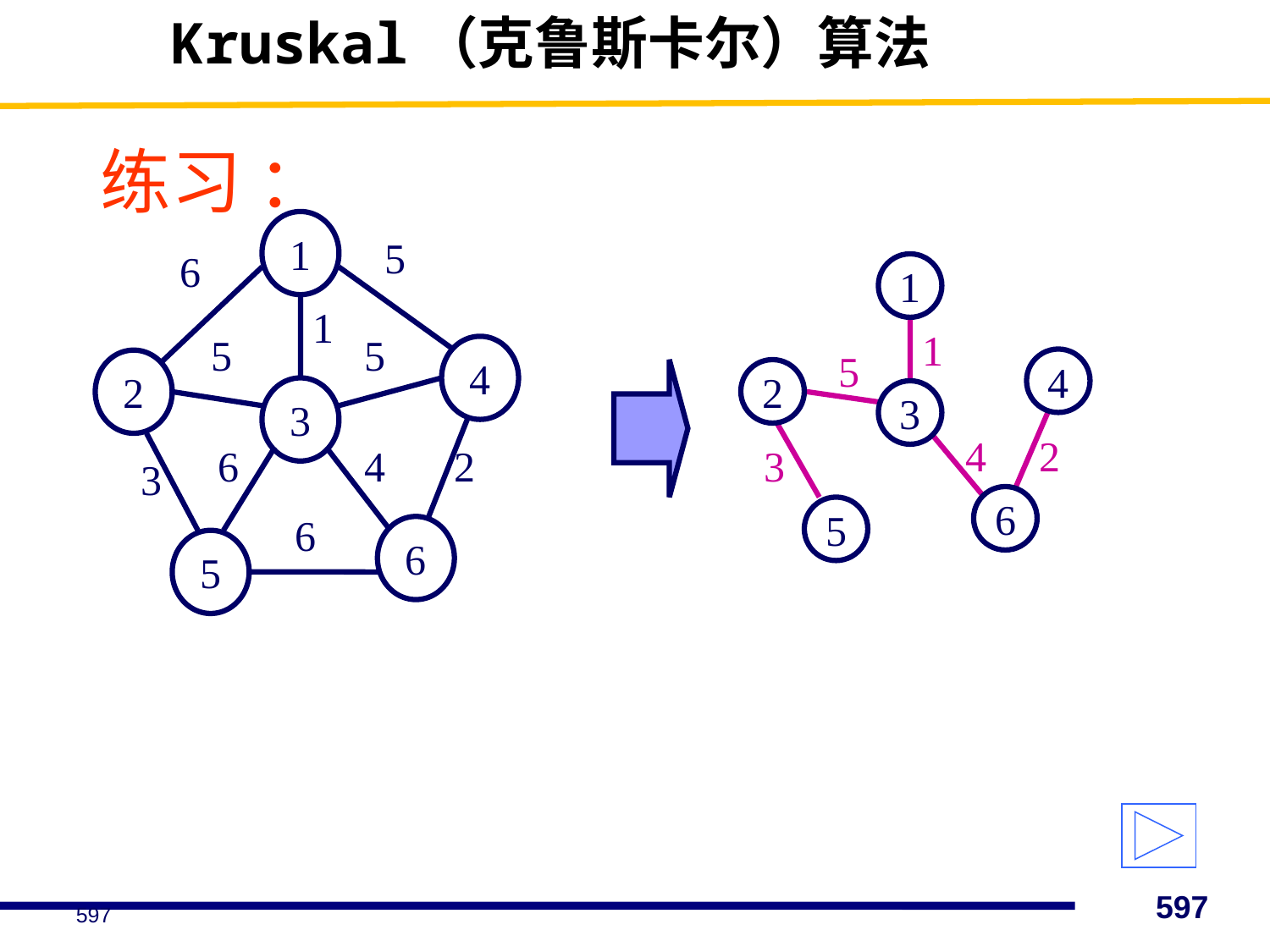

# Kruskal（克鲁斯卡尔）算法
练习 ：
1
5
6

1
5
5
4
2
3

6
4
2
3

6
6
5

1
4
2
3
6
5

1
5

2

3
4

597
597